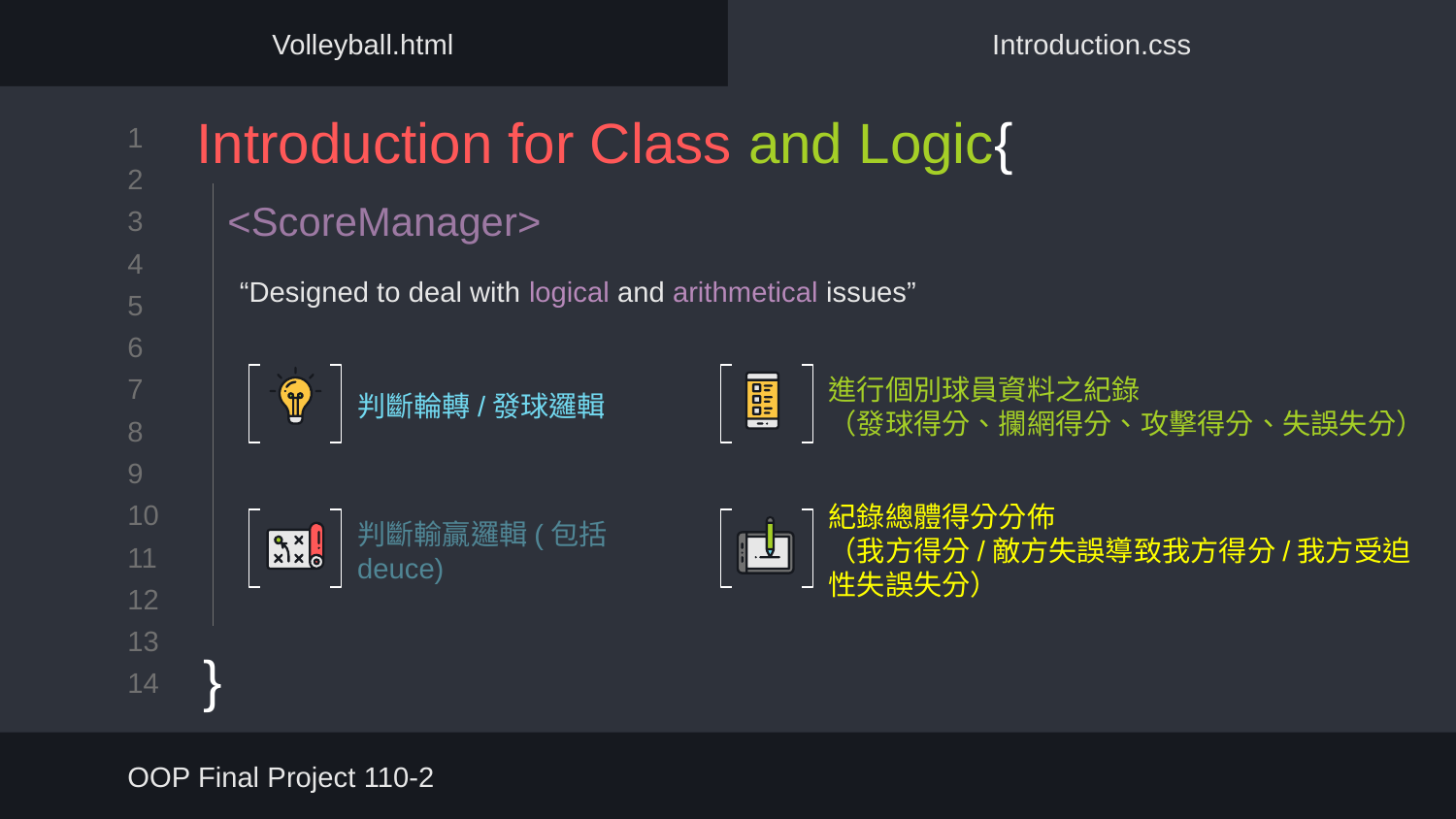

Volleyball.html
Introduction.css
# Introduction for Class and Logic{
}
<ScoreManager>
“Designed to deal with logical and arithmetical issues”

判斷輪轉/發球邏輯
進行個別球員資料之紀錄
（發球得分、攔網得分、攻擊得分、失誤失分）

判斷輸贏邏輯(包括deuce)
紀錄總體得分分佈
（我方得分/敵方失誤導致我方得分/我方受迫性失誤失分）
OOP Final Project 110-2